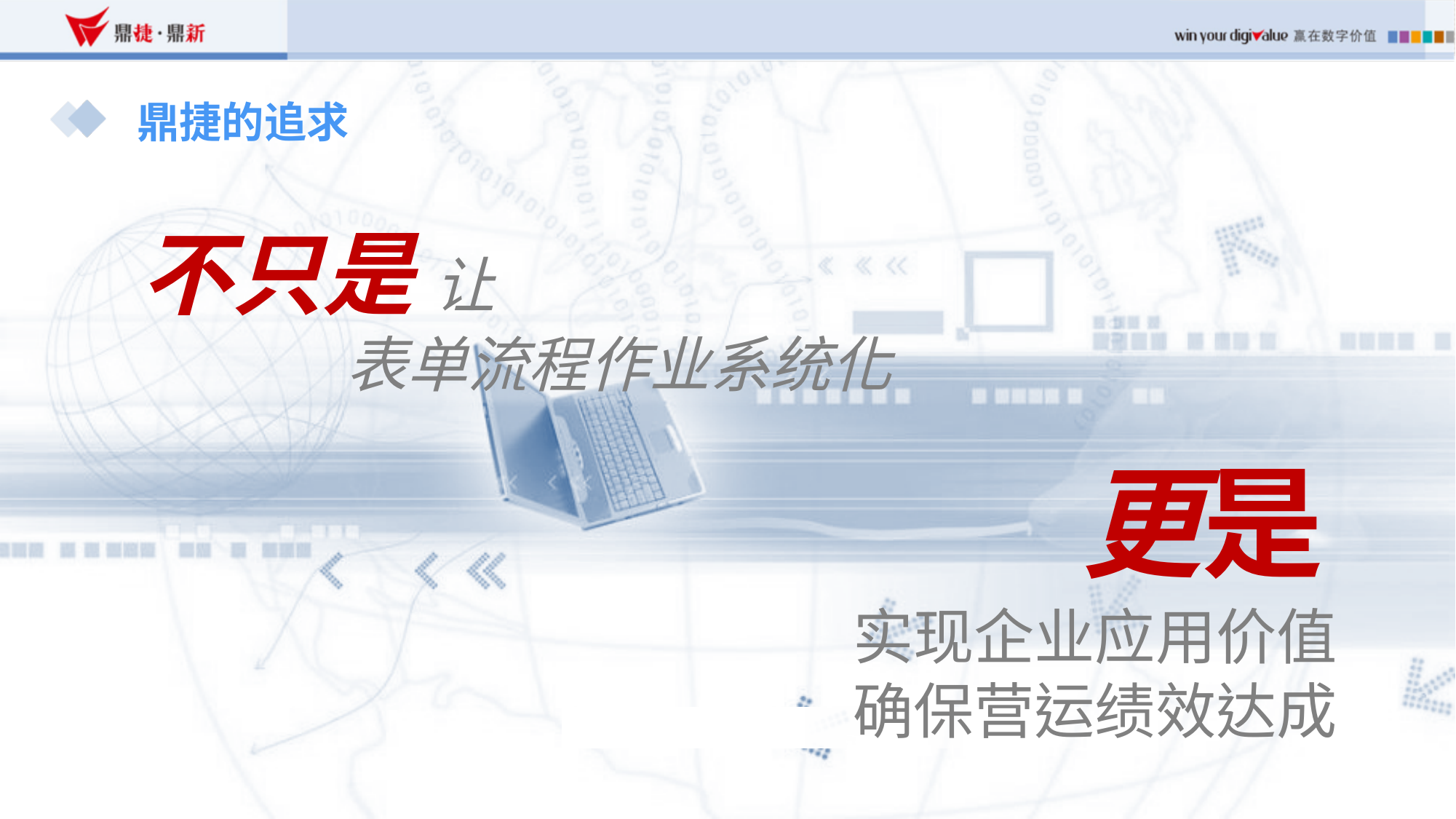

# 鼎捷的追求

不只是 让
              表单流程作业系统化
更是
        实现企业应用价值
确保营运绩效达成